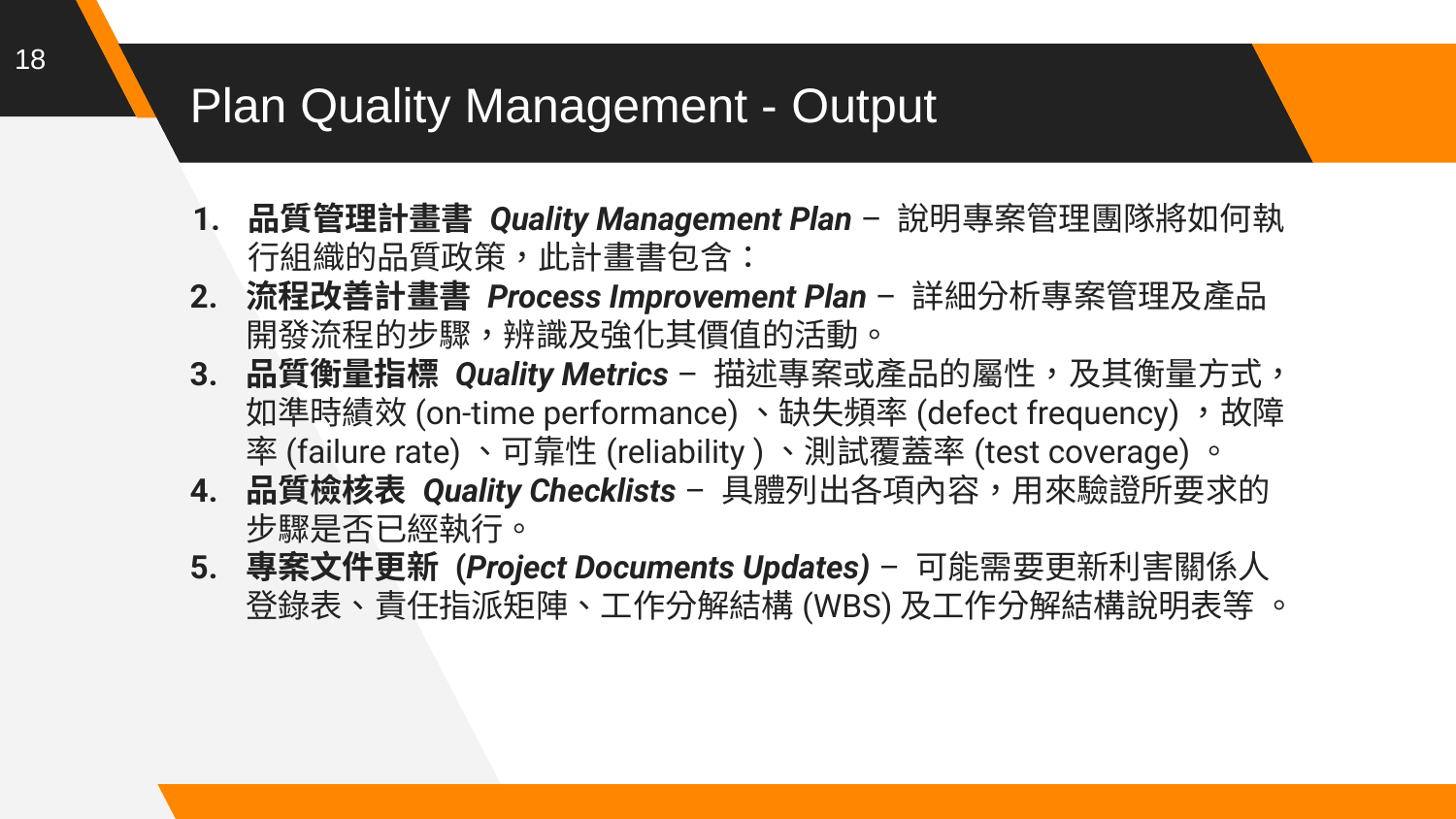

18
# Plan Quality Management - Output
品質管理計畫書 Quality Management Plan – 說明專案管理團隊將如何執行組織的品質政策，此計畫書包含：
流程改善計畫書 Process Improvement Plan – 詳細分析專案管理及產品開發流程的步驟，辨識及強化其價值的活動。
品質衡量指標 Quality Metrics – 描述專案或產品的屬性，及其衡量方式，如準時績效(on-time performance)、缺失頻率(defect frequency)，故障率(failure rate)、可靠性(reliability )、測試覆蓋率(test coverage)。
品質檢核表 Quality Checklists – 具體列出各項內容，用來驗證所要求的步驟是否已經執行。
專案文件更新 (Project Documents Updates) – 可能需要更新利害關係人登錄表、責任指派矩陣、工作分解結構(WBS)及工作分解結構說明表等 。